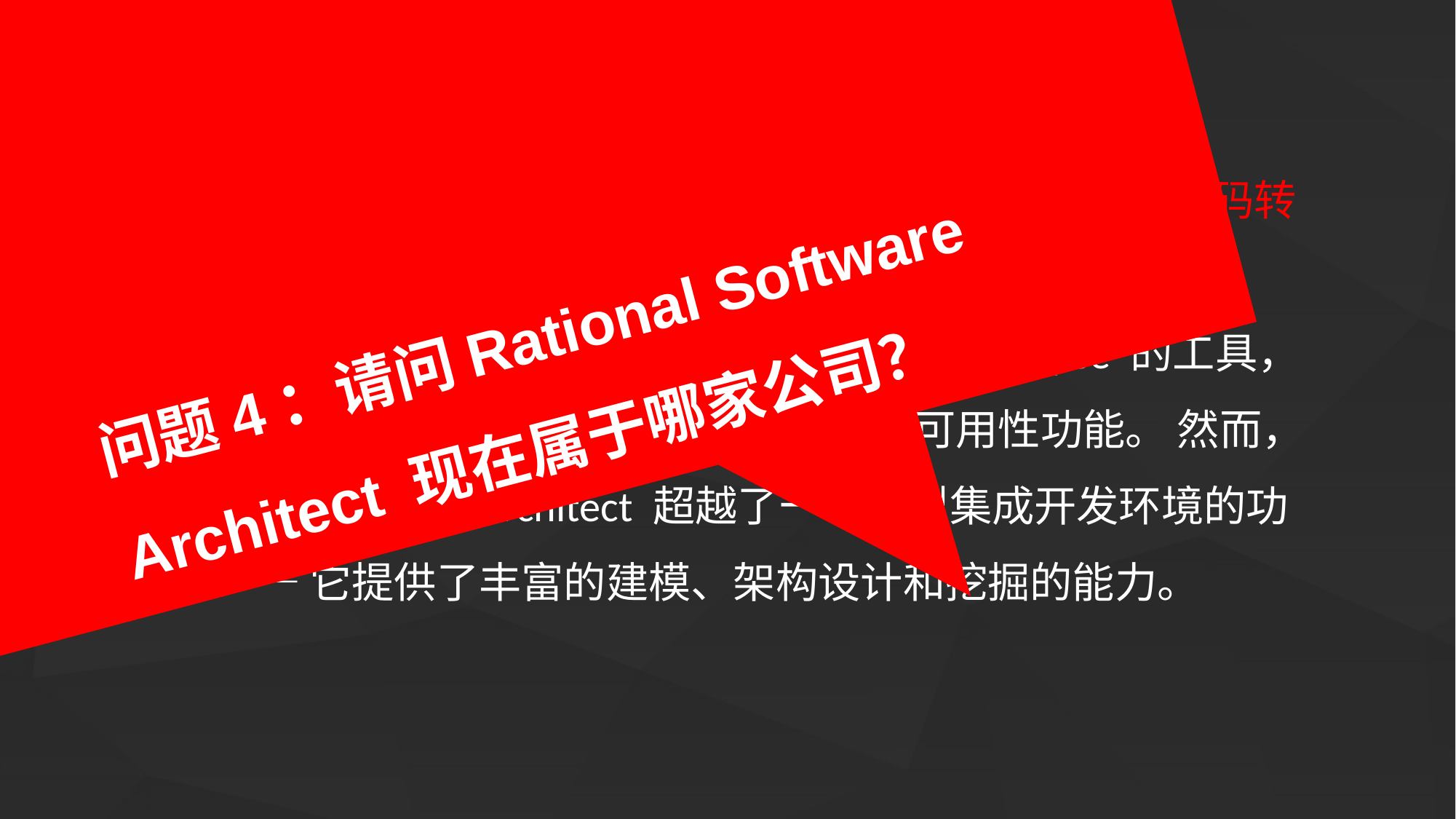

问题4：请问Rational Software Architect 现在属于哪家公司？
小结
	RSA能直接将类图转换为Java代码，也能从Java代码转化为类图。
	Rational Software Architect 是一个基于 Eclipse 的工具，它支持开发者和架构师获得 Eclipse 平台可用性功能。 然而，Rational Software Architect 超越了一个典型集成开发环境的功能 —— 它提供了丰富的建模、架构设计和挖掘的能力。